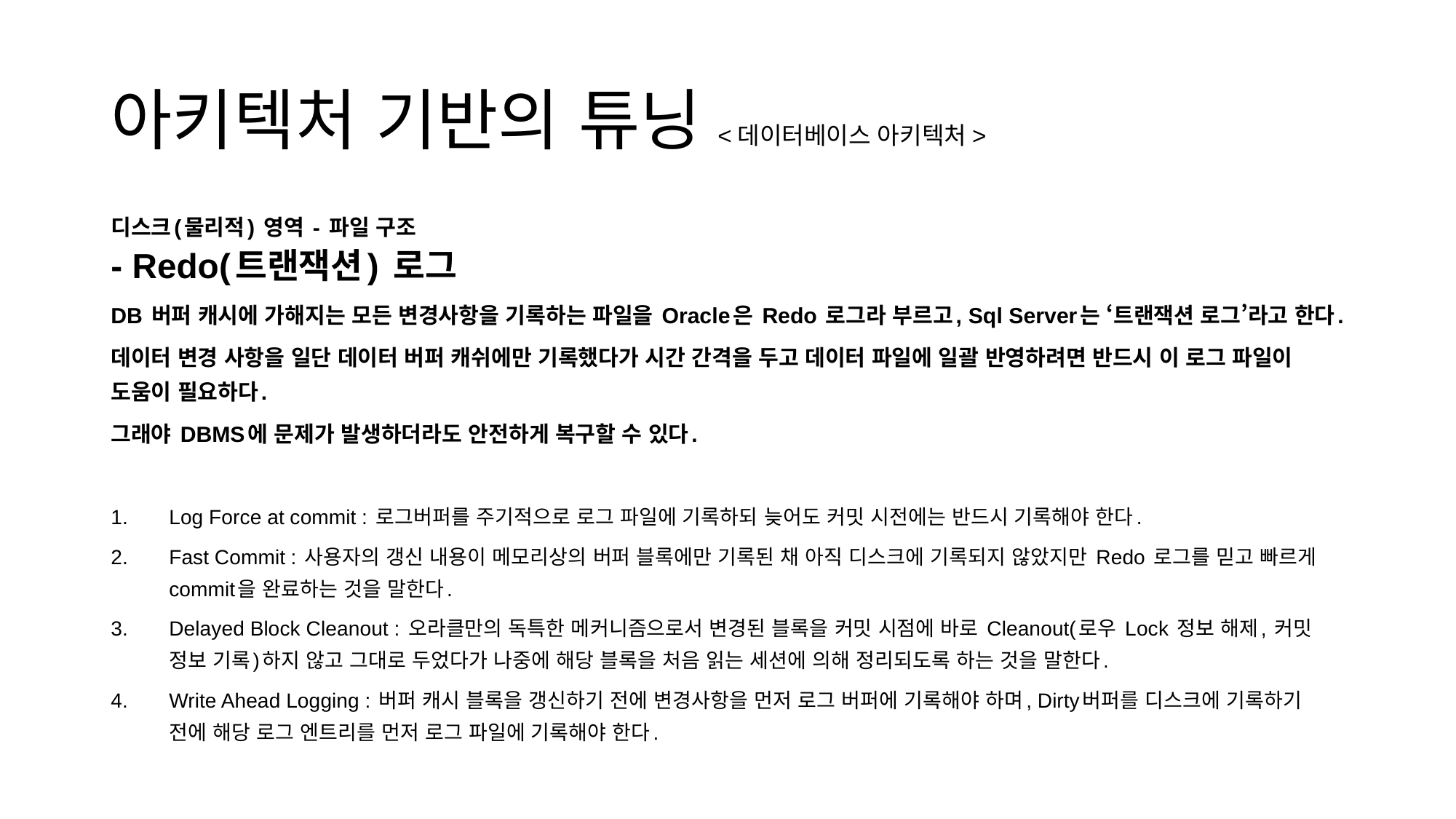

# 아키텍처 기반의 튜닝<데이터베이스 아키텍처>
디스크(물리적) 영역 - 파일 구조
- Redo(트랜잭션) 로그
DB 버퍼 캐시에 가해지는 모든 변경사항을 기록하는 파일을 Oracle은 Redo 로그라 부르고, Sql Server는 ‘트랜잭션 로그’라고 한다.
데이터 변경 사항을 일단 데이터 버퍼 캐쉬에만 기록했다가 시간 간격을 두고 데이터 파일에 일괄 반영하려면 반드시 이 로그 파일이 도움이 필요하다.
그래야 DBMS에 문제가 발생하더라도 안전하게 복구할 수 있다.

Log Force at commit : 로그버퍼를 주기적으로 로그 파일에 기록하되 늦어도 커밋 시전에는 반드시 기록해야 한다.
Fast Commit : 사용자의 갱신 내용이 메모리상의 버퍼 블록에만 기록된 채 아직 디스크에 기록되지 않았지만 Redo 로그를 믿고 빠르게 commit을 완료하는 것을 말한다.
Delayed Block Cleanout : 오라클만의 독특한 메커니즘으로서 변경된 블록을 커밋 시점에 바로 Cleanout(로우 Lock 정보 해제, 커밋 정보 기록)하지 않고 그대로 두었다가 나중에 해당 블록을 처음 읽는 세션에 의해 정리되도록 하는 것을 말한다.
Write Ahead Logging : 버퍼 캐시 블록을 갱신하기 전에 변경사항을 먼저 로그 버퍼에 기록해야 하며, Dirty버퍼를 디스크에 기록하기 전에 해당 로그 엔트리를 먼저 로그 파일에 기록해야 한다.